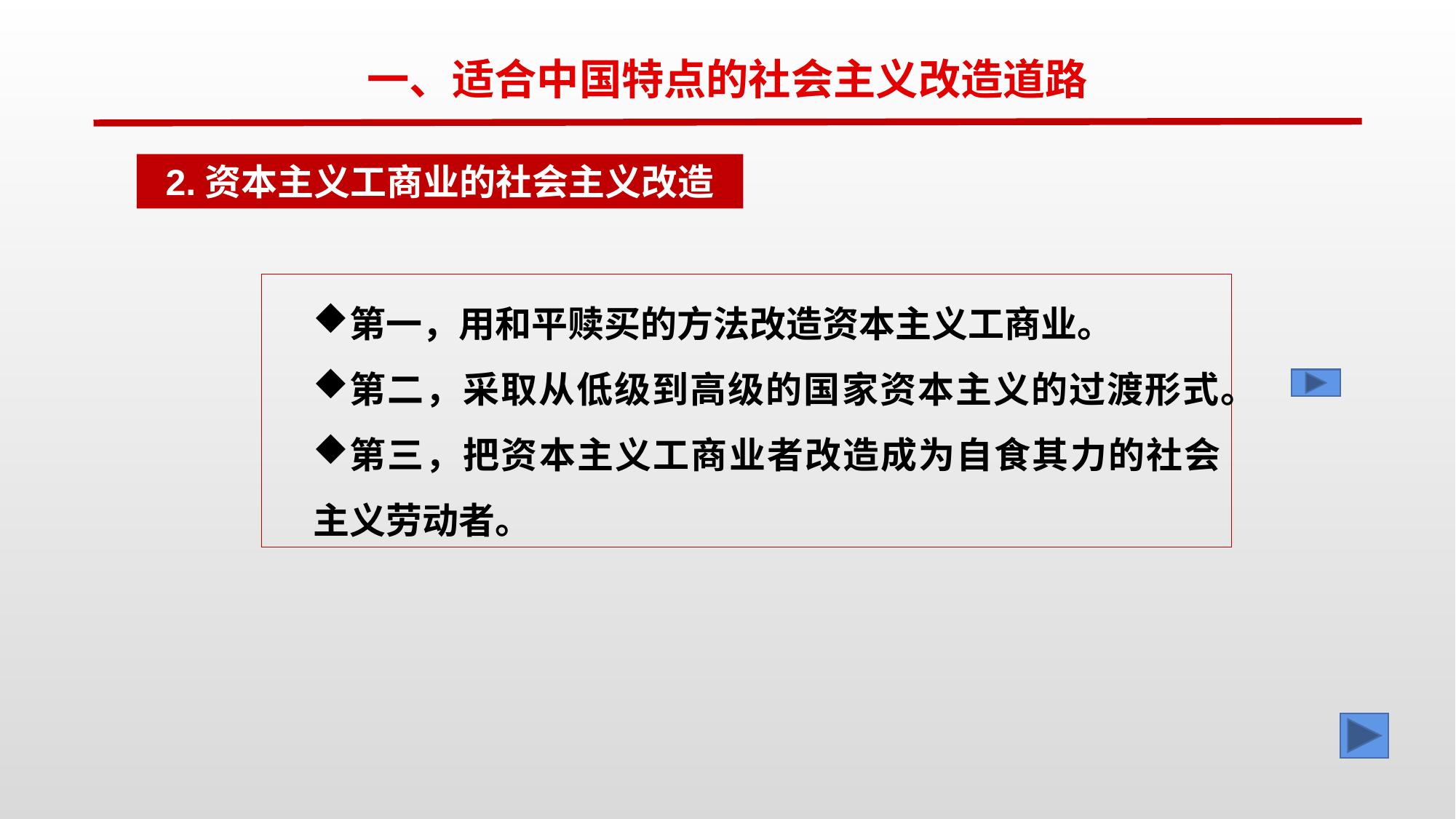

一、适合中国特点的社会主义改造道路
2.资本主义工商业的社会主义改造
第一，用和平赎买的方法改造资本主义工商业。
第二，采取从低级到高级的国家资本主义的过渡形式。
第三，把资本主义工商业者改造成为自食其力的社会主义劳动者。